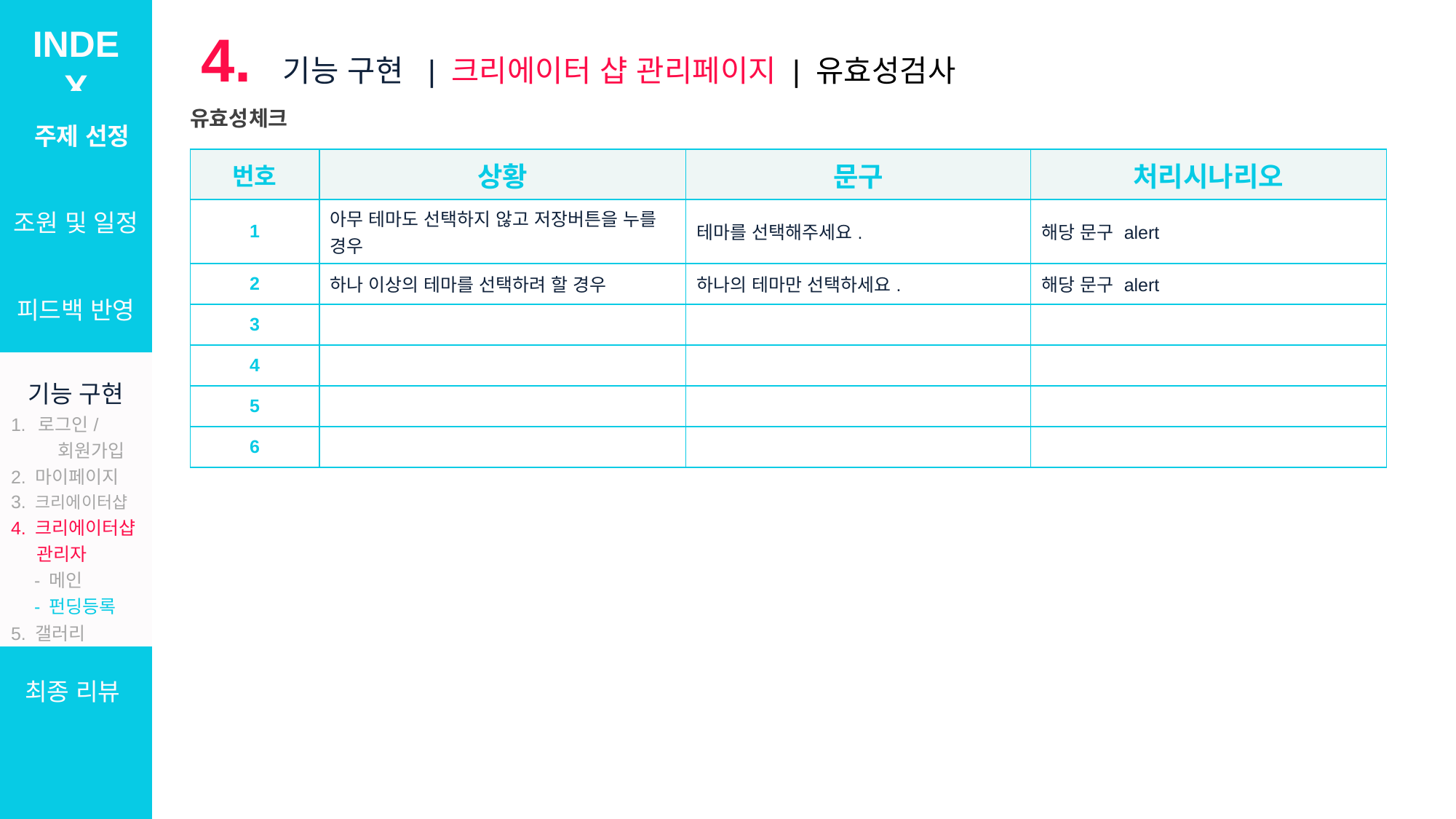

INDEX
4. 기능 구현  | 크리에이터 샵 관리페이지 | 유효성검사
| 주제 선정 |
| --- |
| 조원 및 일정 |
| 피드백 반영 |
| 기능 구현 로그인/ 회원가입 2. 마이페이지 3. 크리에이터샵 4. 크리에이터샵 관리자 　- 메인 　- 펀딩등록 5. 갤러리 6. 설문/커미션 7. 관리자 |
| 최종 리뷰 |
유효성체크
| 번호 | 상황 | 문구 | 처리시나리오 |
| --- | --- | --- | --- |
| 1 | 아무 테마도 선택하지 않고 저장버튼을 누를 경우 | 테마를 선택해주세요. | 해당 문구 alert |
| 2 | 하나 이상의 테마를 선택하려 할 경우 | 하나의 테마만 선택하세요. | 해당 문구 alert |
| 3 |  |  |  |
| 4 |  |  |  |
| 5 |  |  |  |
| 6 |  |  |  |